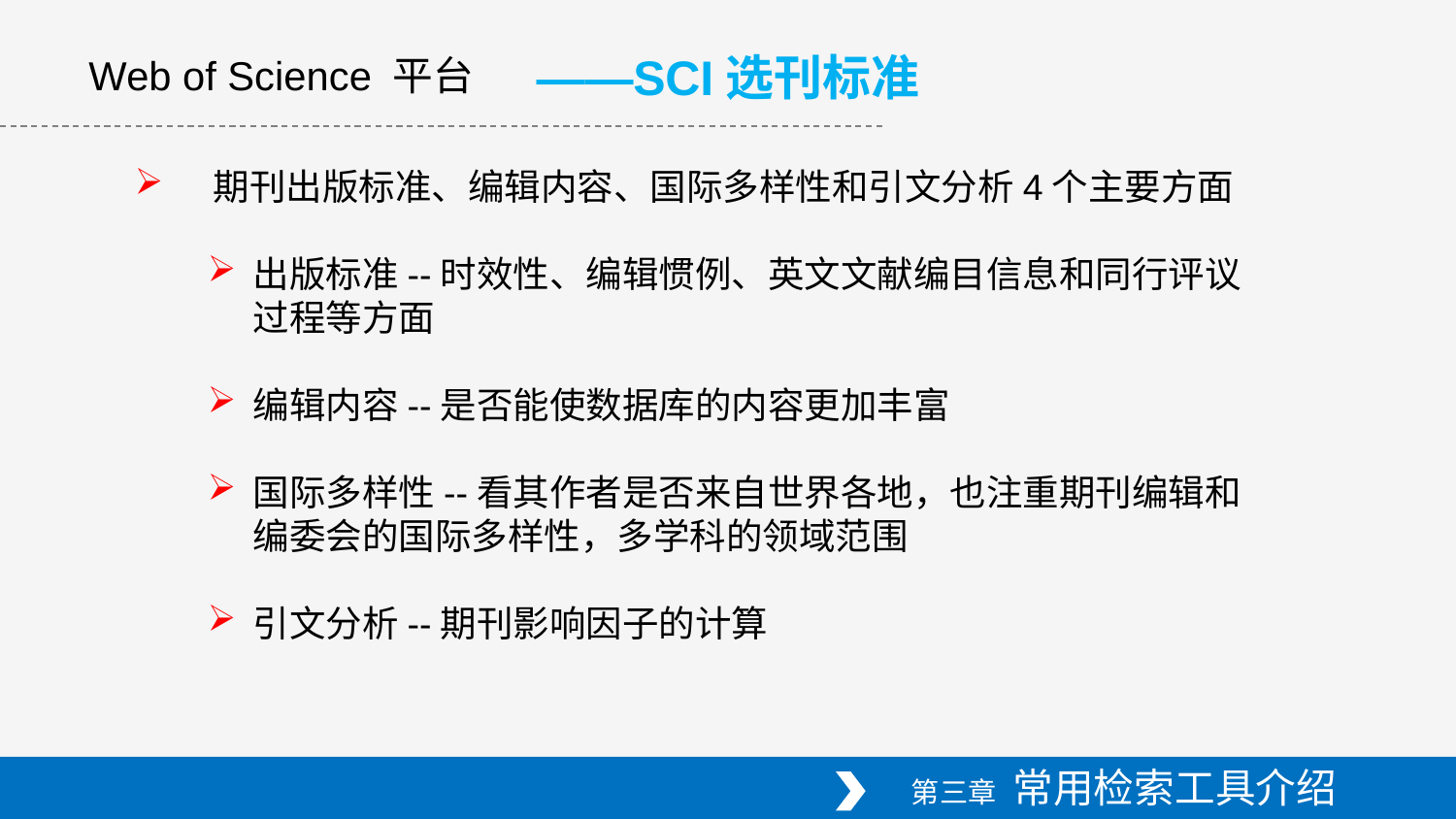

——SCI选刊标准
Web of Science 平台
   期刊出版标准、编辑内容、国际多样性和引文分析4个主要方面

出版标准--时效性、编辑惯例、英文文献编目信息和同行评议过程等方面

编辑内容--是否能使数据库的内容更加丰富

国际多样性--看其作者是否来自世界各地，也注重期刊编辑和编委会的国际多样性，多学科的领域范围

引文分析--期刊影响因子的计算